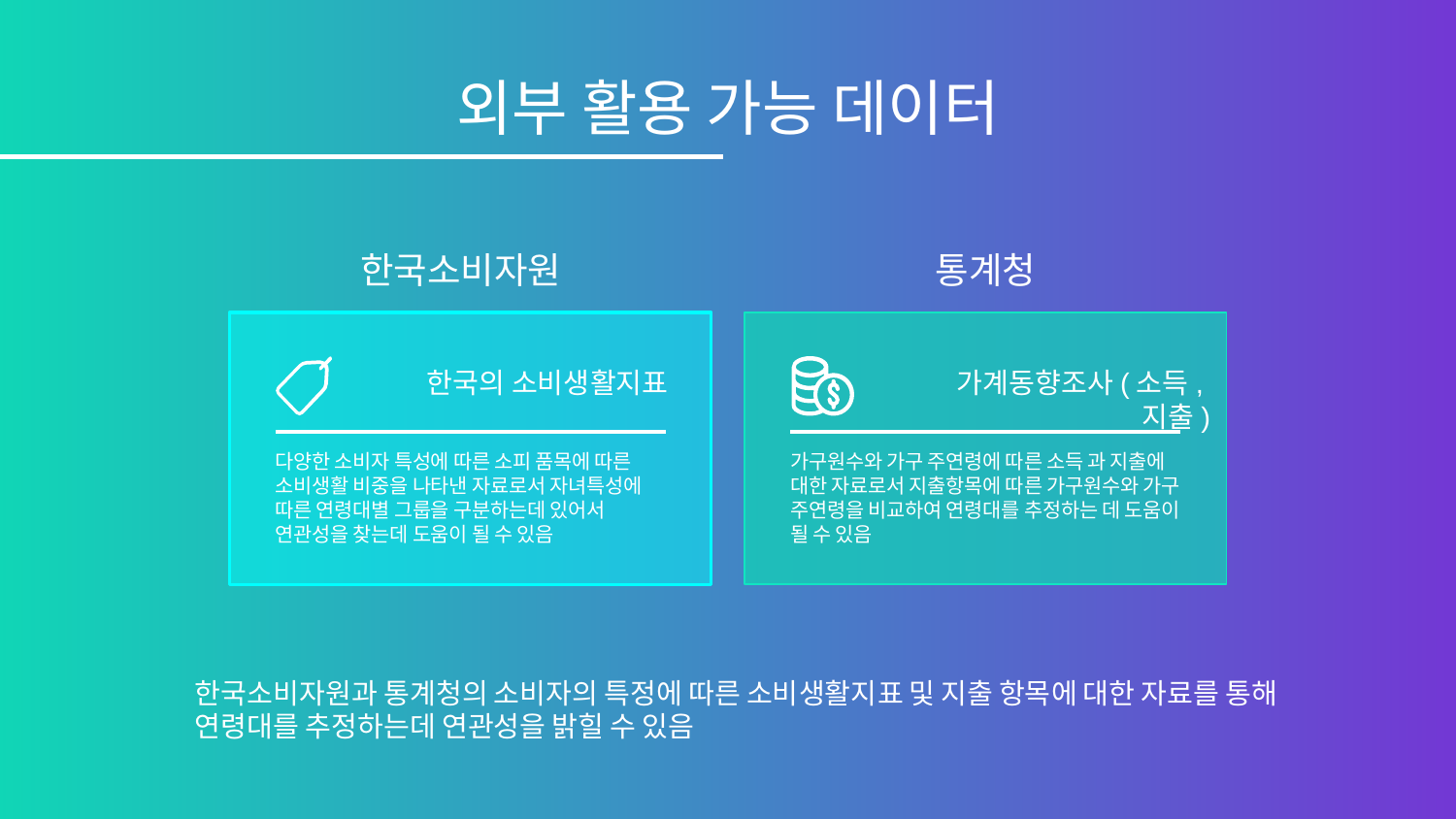

# 외부 활용 가능 데이터
한국소비자원
통계청

한국의 소비생활지표
가계동향조사(소득,지출)
가구원수와 가구 주연령에 따른 소득 과 지출에 대한 자료로서 지출항목에 따른 가구원수와 가구 주연령을 비교하여 연령대를 추정하는 데 도움이 될 수 있음
다양한 소비자 특성에 따른 소피 품목에 따른 소비생활 비중을 나타낸 자료로서 자녀특성에 따른 연령대별 그룹을 구분하는데 있어서 연관성을 찾는데 도움이 될 수 있음
한국소비자원과 통계청의 소비자의 특정에 따른 소비생활지표 및 지출 항목에 대한 자료를 통해 연령대를 추정하는데 연관성을 밝힐 수 있음